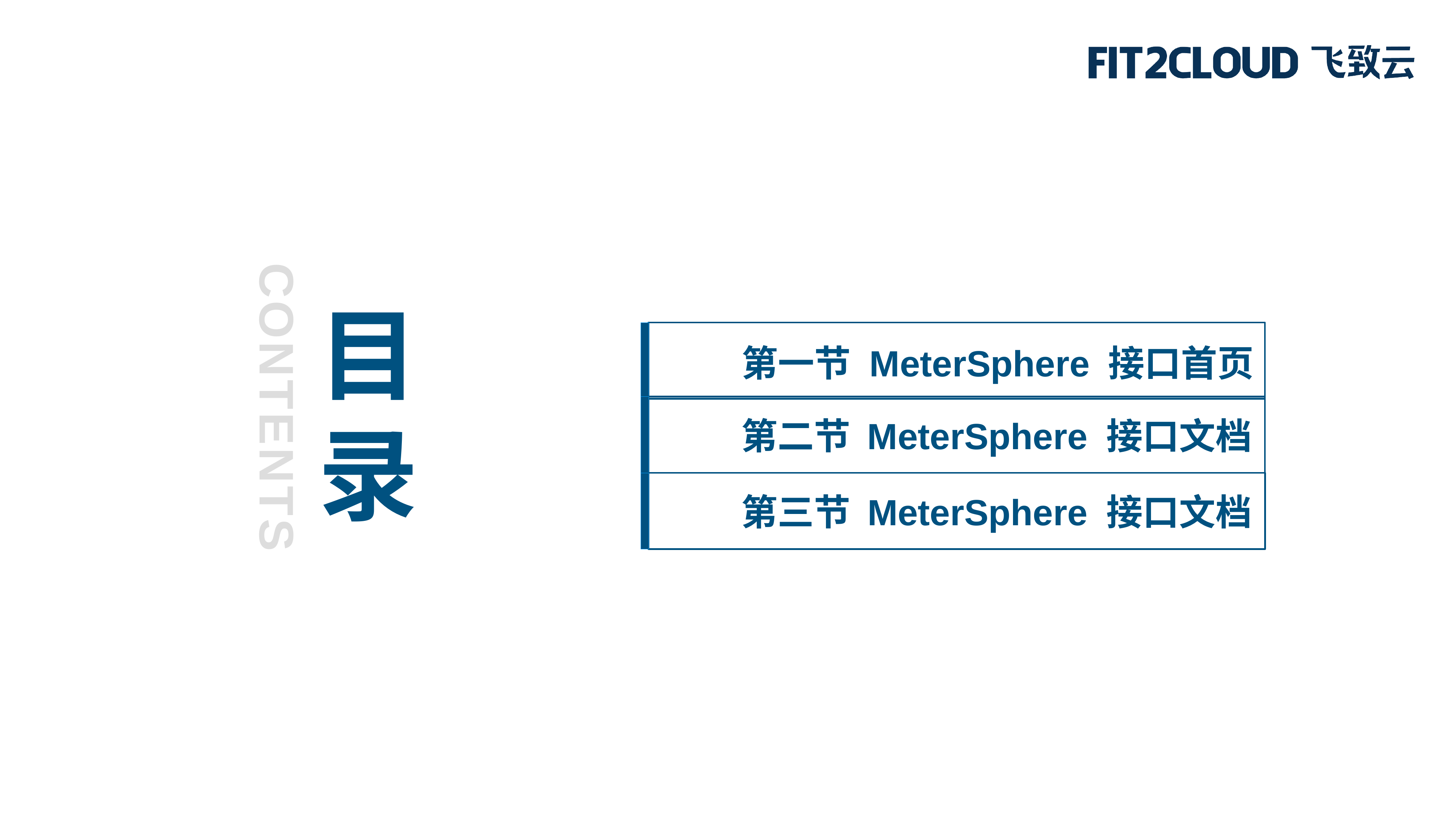

目
录

      第一节 MeterSphere 接口首页

CONTENTS
      第二节 MeterSphere 接口文档

      第三节 MeterSphere 接口文档